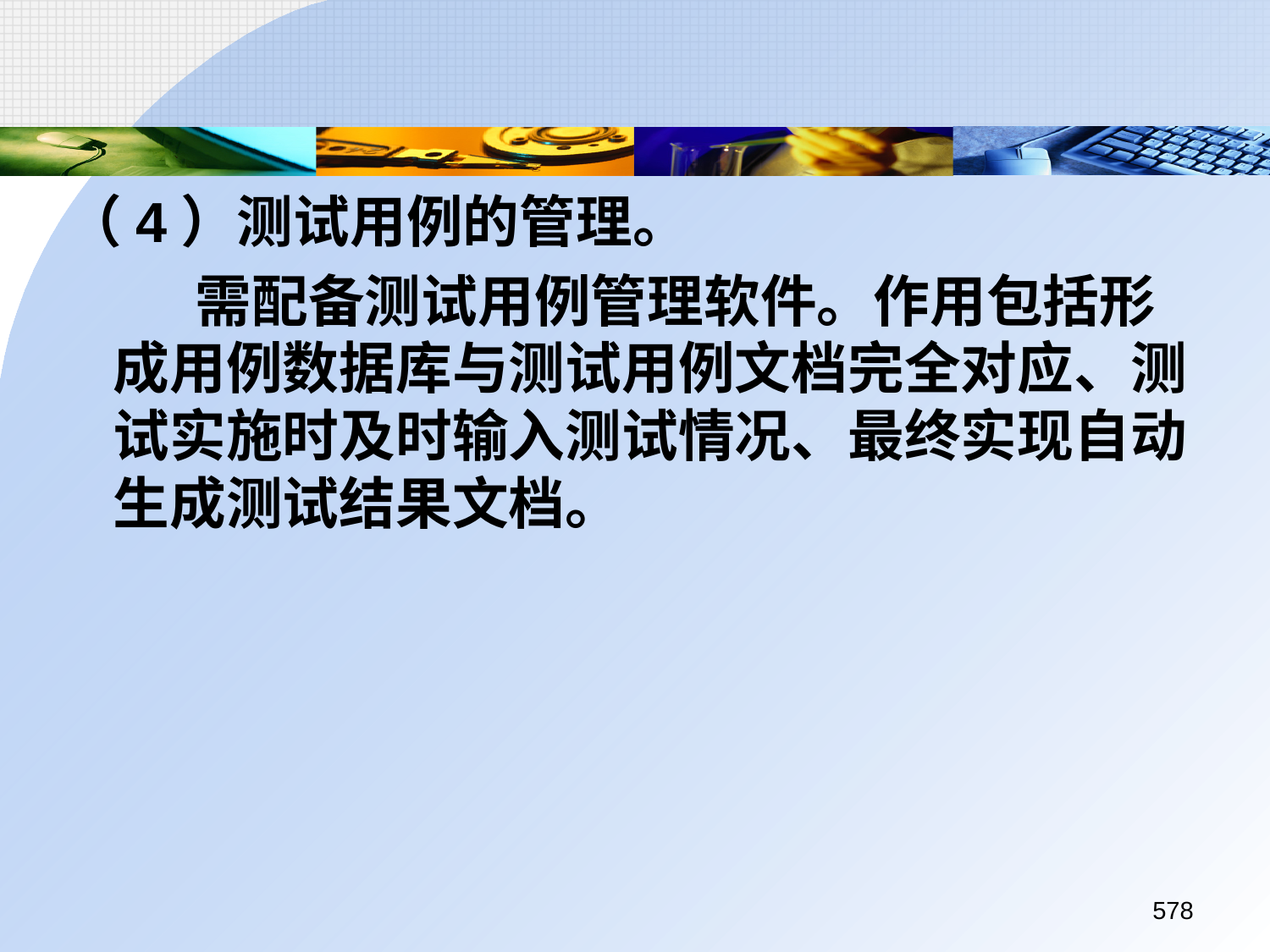

（4）测试用例的管理。
         需配备测试用例管理软件。作用包括形成用例数据库与测试用例文档完全对应、测试实施时及时输入测试情况、最终实现自动生成测试结果文档。
578